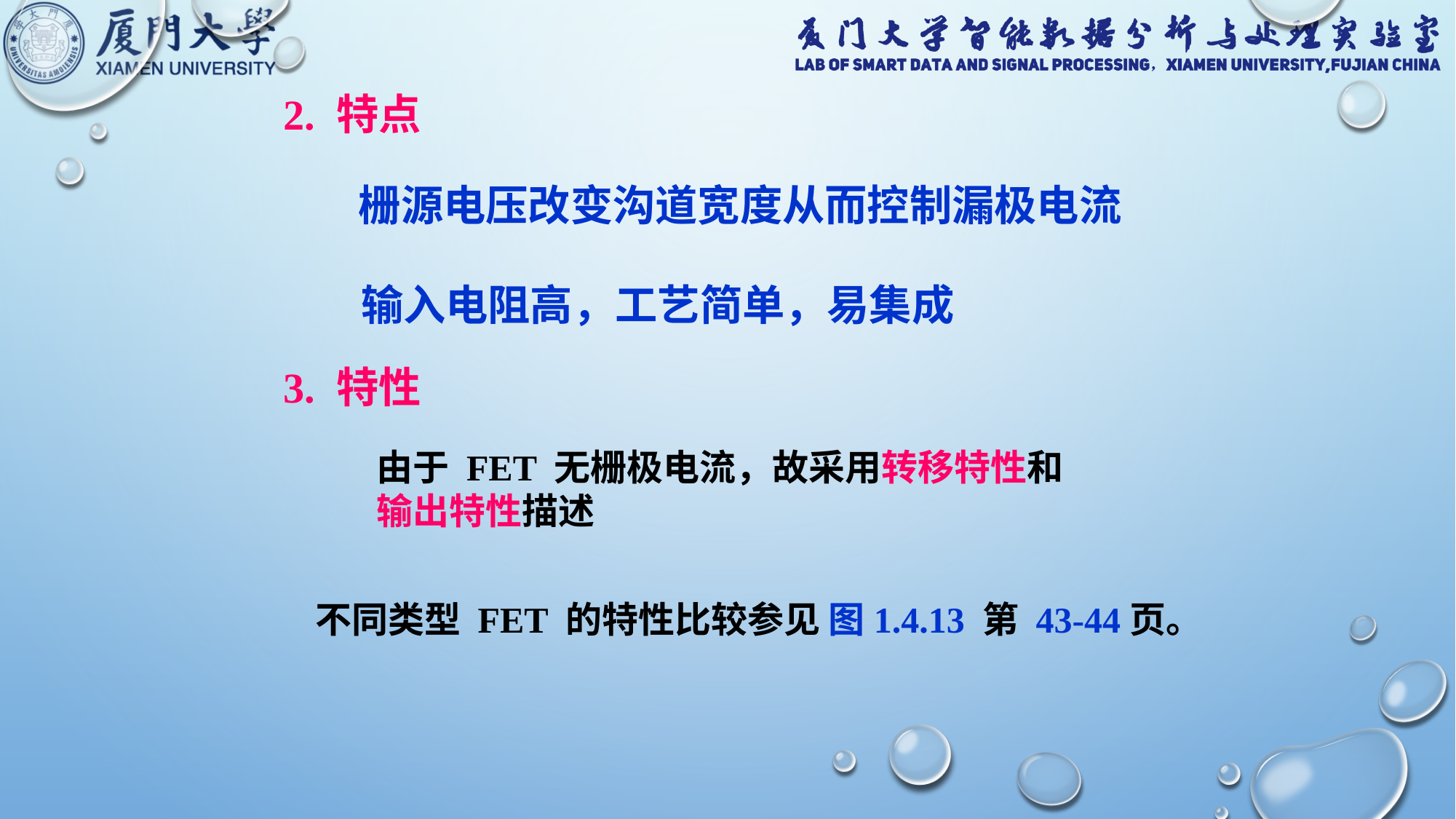

2. 特点
栅源电压改变沟道宽度从而控制漏极电流

输入电阻高，工艺简单，易集成
3. 特性
由于 FET 无栅极电流，故采用转移特性和
输出特性描述
不同类型 FET 的特性比较参见 图1.4.13 第 43-44页。
319